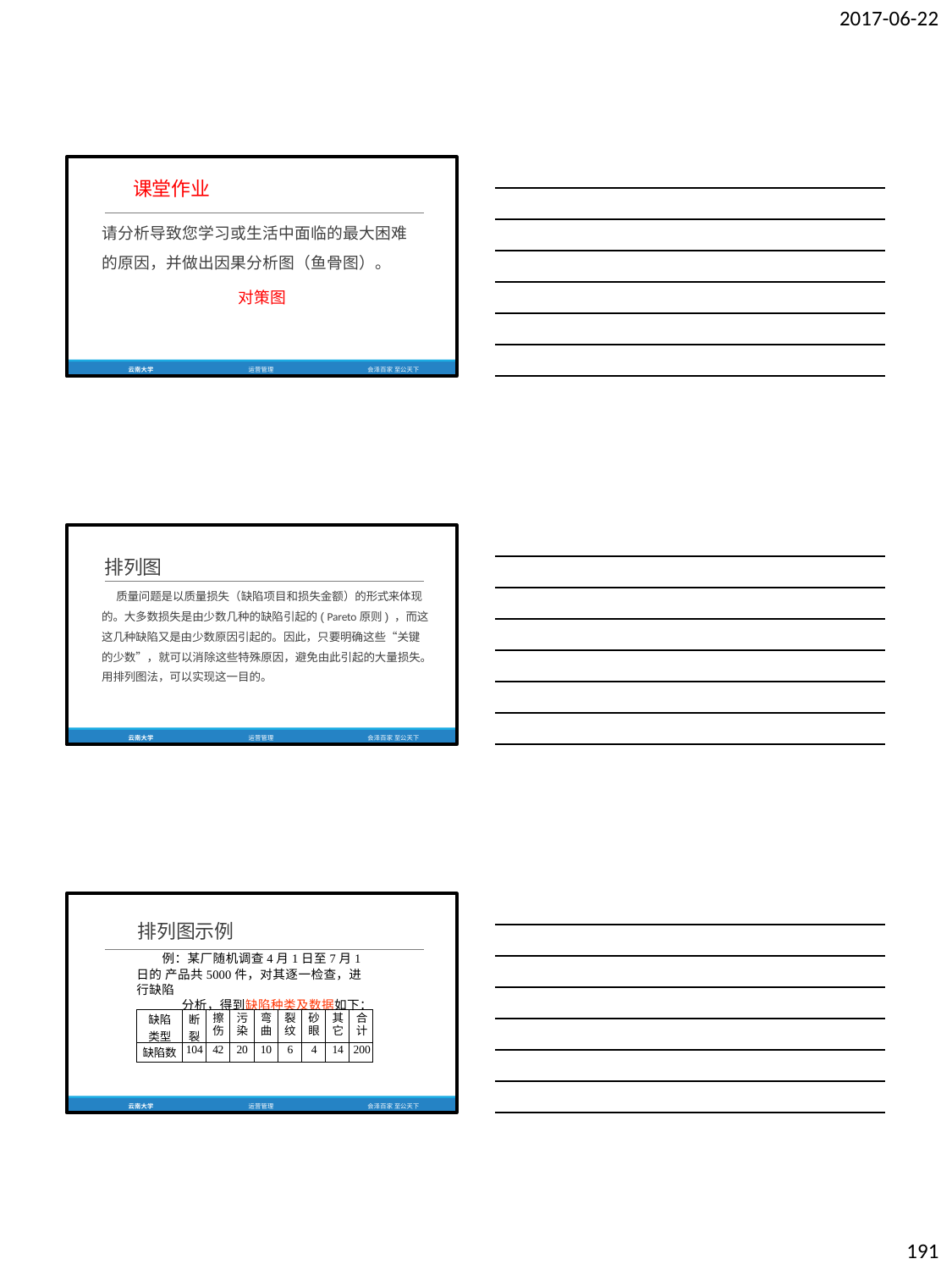

2017-06-22

课堂作业
请分析导致您学习或生活中面临的最大困难 的原因，并做出因果分析图（鱼骨图）。

对策图

云南大学
运营管理
会泽百家 至公天下

排列图
质量问题是以质量损失（缺陷项目和损失金额）的形式来体现 的。大多数损失是由少数几种的缺陷引起的( Pareto原则) ，而这 这几种缺陷又是由少数原因引起的。因此，只要明确这些“关键 的少数”，就可以消除这些特殊原因，避免由此引起的大量损失。 用排列图法，可以实现这一目的。

云南大学
运营管理
会泽百家 至公天下

排列图示例
例：某厂随机调查4月1日至7月1日的 产品共5000件，对其逐一检查，进行缺陷
分析，得到缺陷种类及数据如下：

| 缺陷 类型 | 断 裂 | 擦 伤 | 污 染 | 弯 曲 | 裂 纹 | 砂 眼 | 其 它 | 合 计 |
| --- | --- | --- | --- | --- | --- | --- | --- | --- |
| 缺陷数 | 104 | 42 | 20 | 10 | 6 | 4 | 14 | 200 |

云南大学
运营管理
会泽百家 至公天下

191